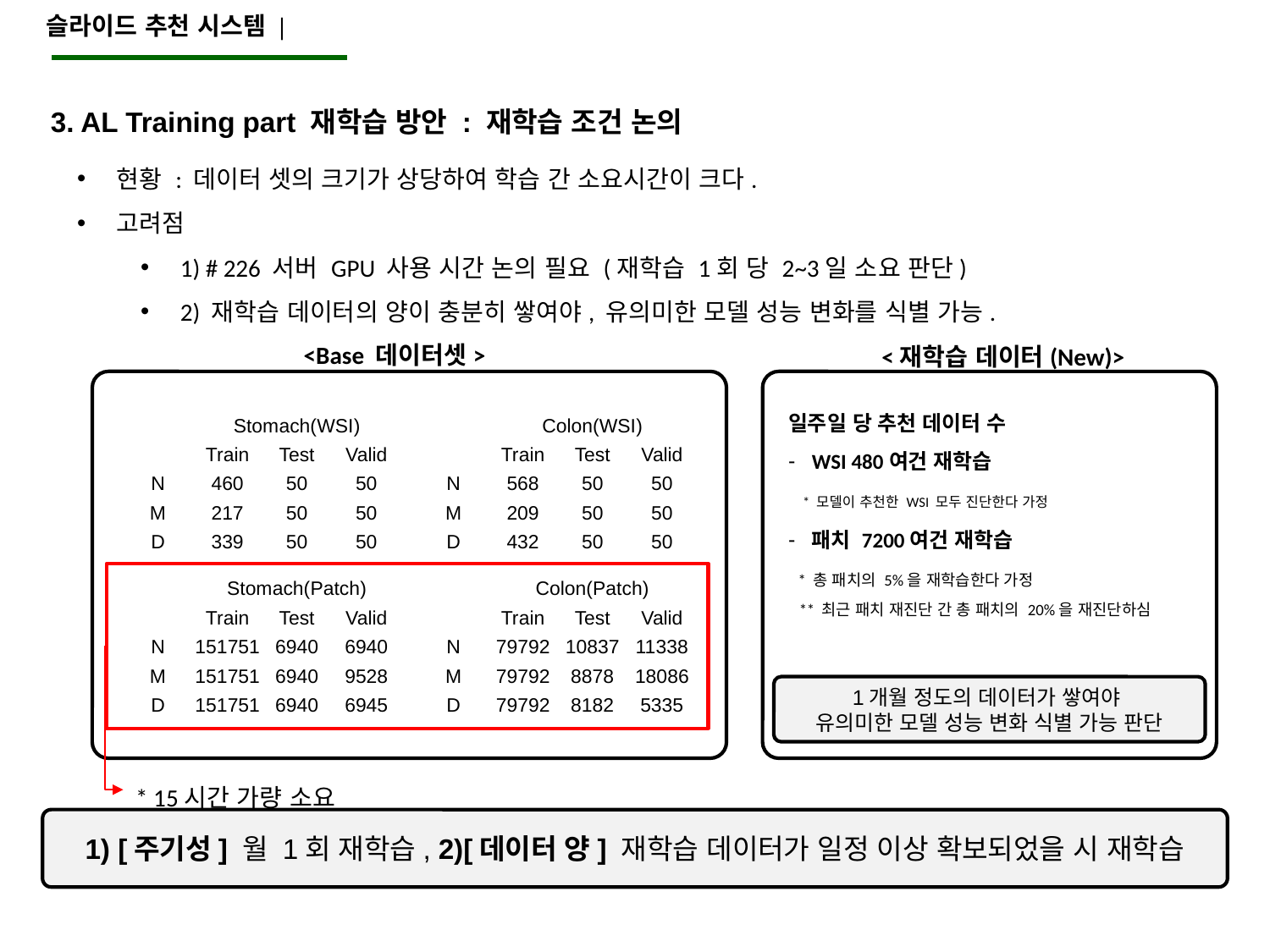

슬라이드 추천 시스템 |
3. AL Training part 재학습 방안 : 재학습 조건 논의

현황 : 데이터 셋의 크기가 상당하여 학습 간 소요시간이 크다.
고려점
1) # 226 서버 GPU 사용 시간 논의 필요 (재학습 1회 당 2~3일 소요 판단)
2) 재학습 데이터의 양이 충분히 쌓여야, 유의미한 모델 성능 변화를 식별 가능.
<Base 데이터셋>
<재학습 데이터(New)>

일주일 당 추천 데이터 수
WSI 480여건 재학습
   * 모델이 추천한 WSI 모두 진단한다 가정

패치 7200여건 재학습
  * 총 패치의 5%을 재학습한다 가정
   ** 최근 패치 재진단 간 총 패치의 20%을 재진단하심
|  | Colon(WSI) |  |  |
| --- | --- | --- | --- |
|  | Train | Test | Valid |
| N | 568 | 50 | 50 |
| M | 209 | 50 | 50 |
| D | 432 | 50 | 50 |
|  | Stomach(WSI) |  |  |
| --- | --- | --- | --- |
|  | Train | Test | Valid |
| N | 460 | 50 | 50 |
| M | 217 | 50 | 50 |
| D | 339 | 50 | 50 |

|  | Stomach(Patch) |  |  |
| --- | --- | --- | --- |
|  | Train | Test | Valid |
| N | 151751 | 6940 | 6940 |
| M | 151751 | 6940 | 9528 |
| D | 151751 | 6940 | 6945 |
|  | Colon(Patch) |  |  |
| --- | --- | --- | --- |
|  | Train | Test | Valid |
| N | 79792 | 10837 | 11338 |
| M | 79792 | 8878 | 18086 |
| D | 79792 | 8182 | 5335 |
1개월 정도의 데이터가 쌓여야
유의미한 모델 성능 변화 식별 가능 판단
* 15시간 가량 소요
1) [주기성] 월 1회 재학습, 2)[데이터 양] 재학습 데이터가 일정 이상 확보되었을 시 재학습